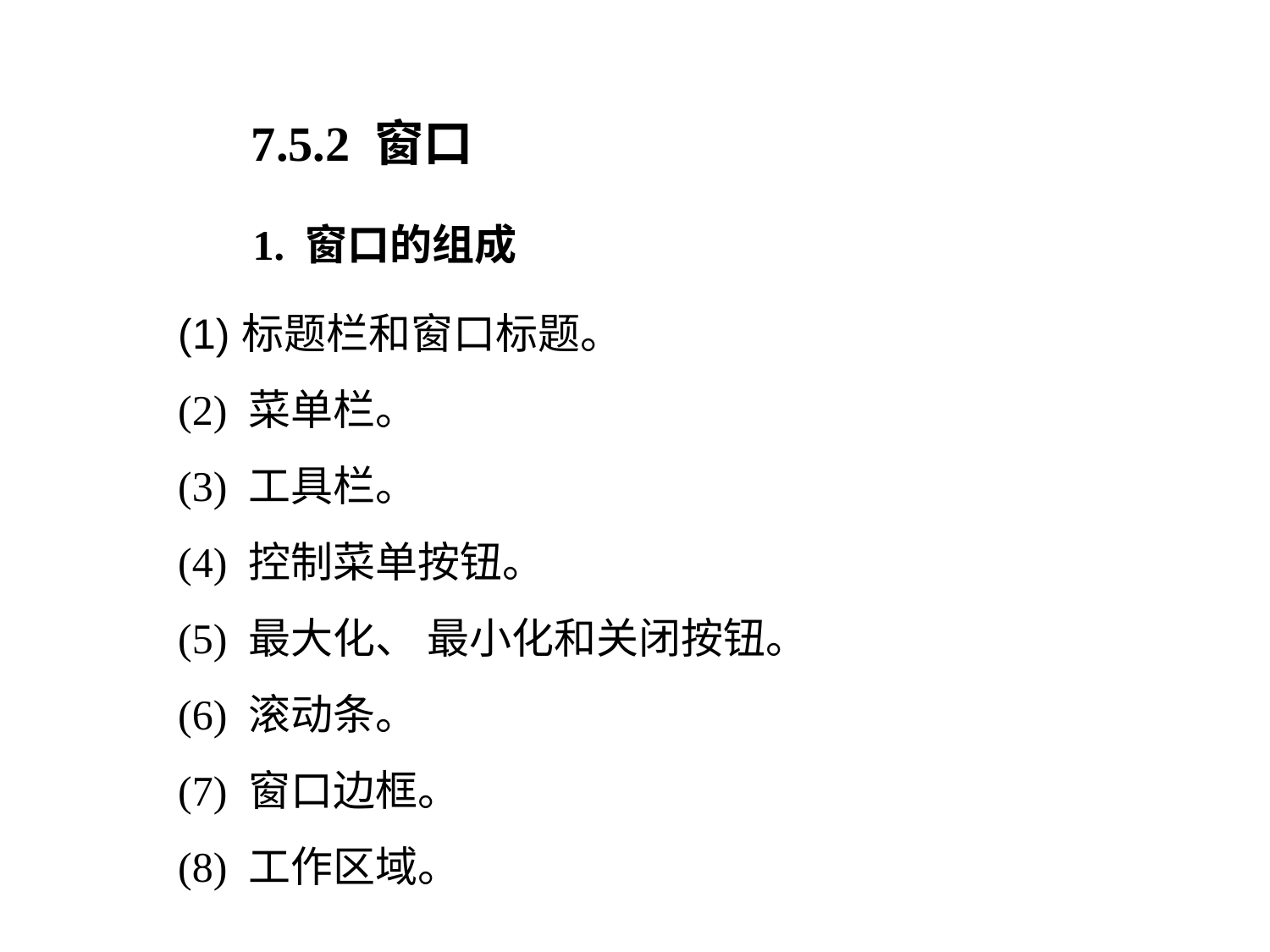

7.5.2 窗口
1. 窗口的组成
标题栏和窗口标题。
(2) 菜单栏。
(3) 工具栏。
(4) 控制菜单按钮。
(5) 最大化、 最小化和关闭按钮。
(6) 滚动条。
(7) 窗口边框。
(8) 工作区域。